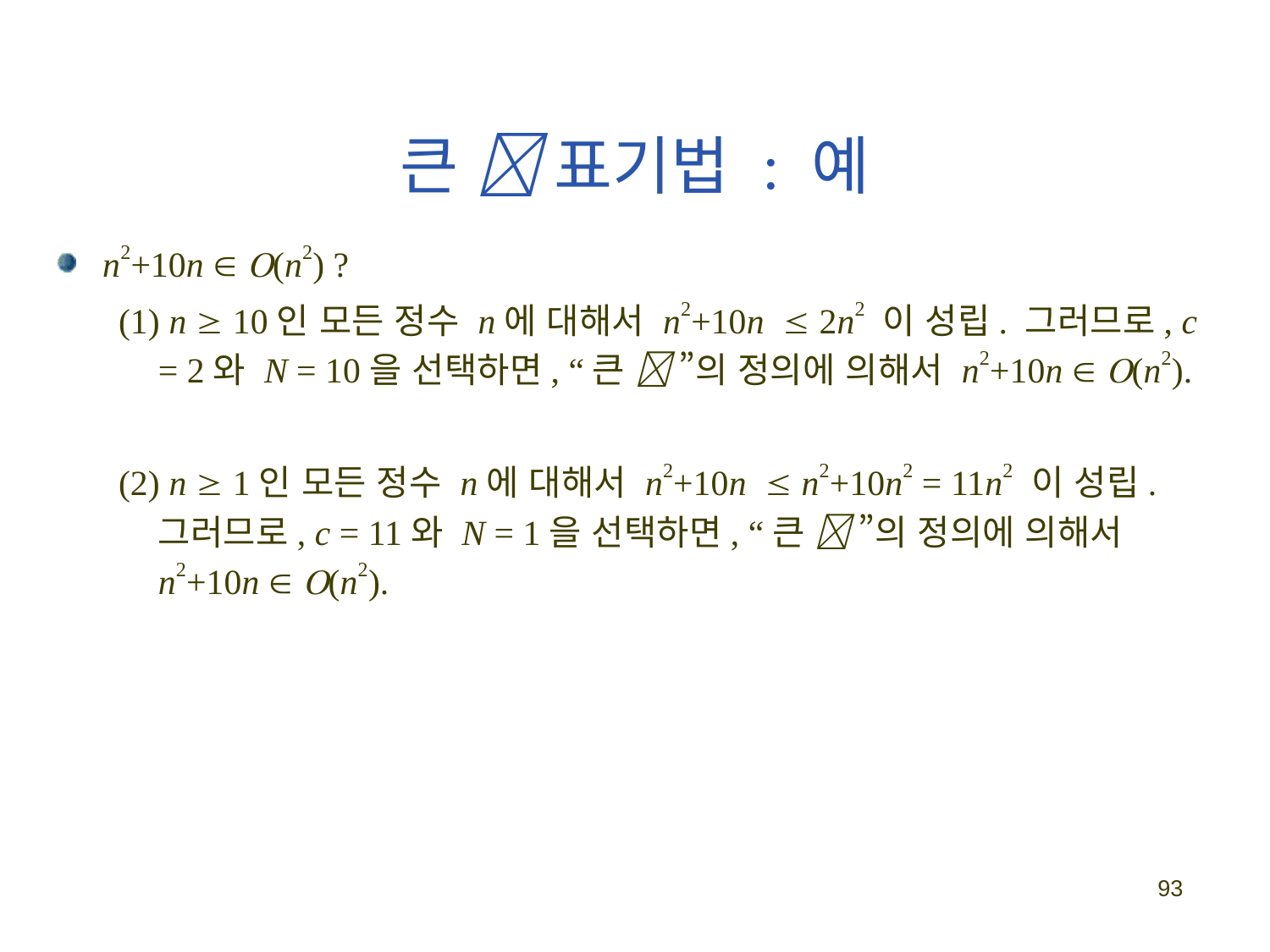

큰 Ο 표기법 : 예
n2+10n ∈ Ο(n2) ?
(1) n ≥ 10인 모든 정수 n에 대해서 n2+10n  ≤ 2n2 이 성립. 그러므로, c = 2와 N = 10을 선택하면, “큰 Ο ”의 정의에 의해서 n2+10n ∈ Ο(n2).

(2) n ≥ 1인 모든 정수 n에 대해서 n2+10n  ≤ n2+10n2 = 11n2  이 성립. 그러므로, c = 11와 N = 1을 선택하면, “큰 Ο ”의 정의에 의해서 n2+10n ∈ Ο(n2).
93